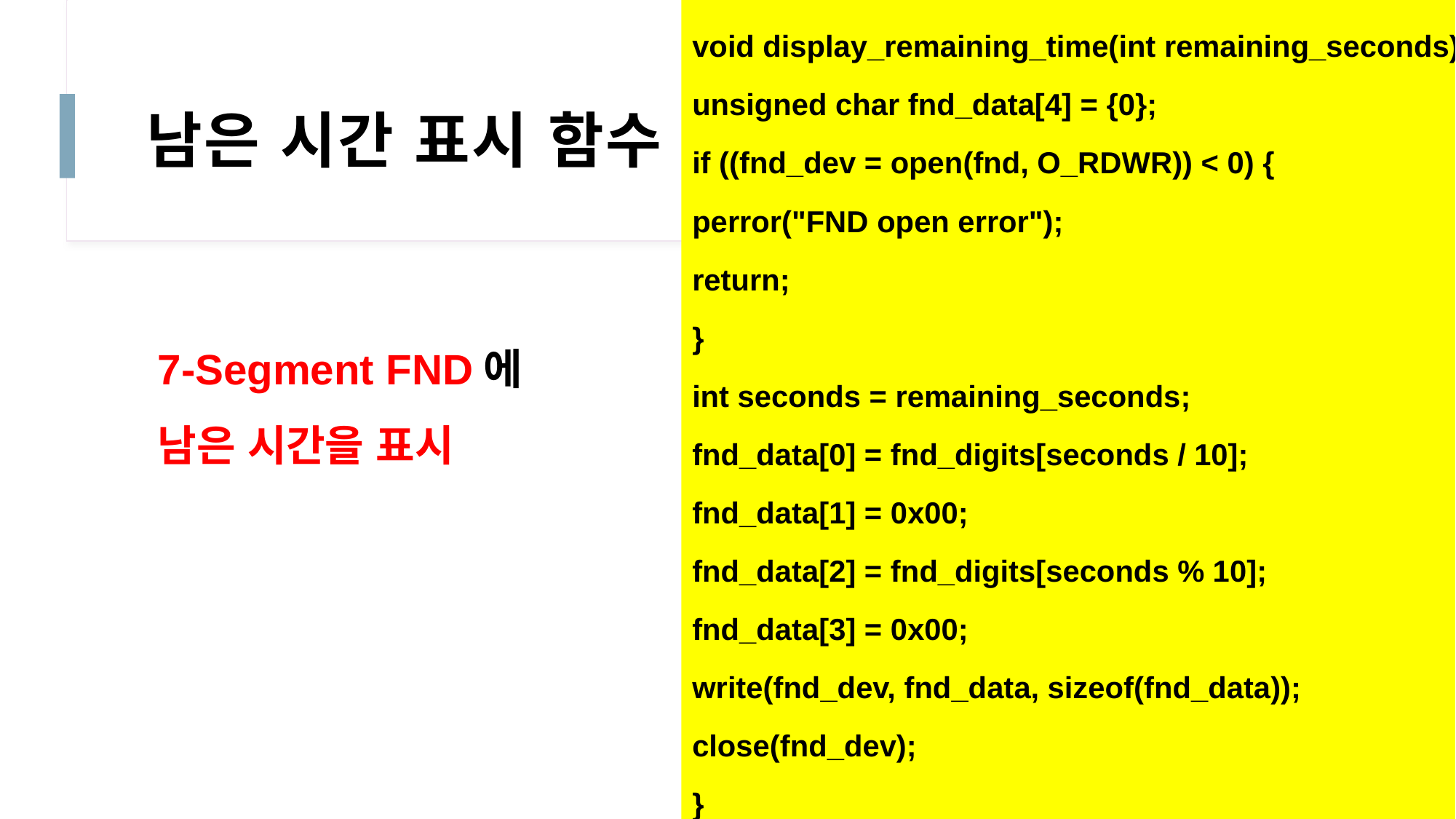

void display_remaining_time(int remaining_seconds) {
unsigned char fnd_data[4] = {0};
if ((fnd_dev = open(fnd, O_RDWR)) < 0) {
perror("FND open error");
return;
}
int seconds = remaining_seconds;
fnd_data[0] = fnd_digits[seconds / 10];
fnd_data[1] = 0x00;
fnd_data[2] = fnd_digits[seconds % 10];
fnd_data[3] = 0x00;
write(fnd_dev, fnd_data, sizeof(fnd_data));
close(fnd_dev);
}
# 남은 시간 표시 함수
7-Segment FND에
남은 시간을 표시